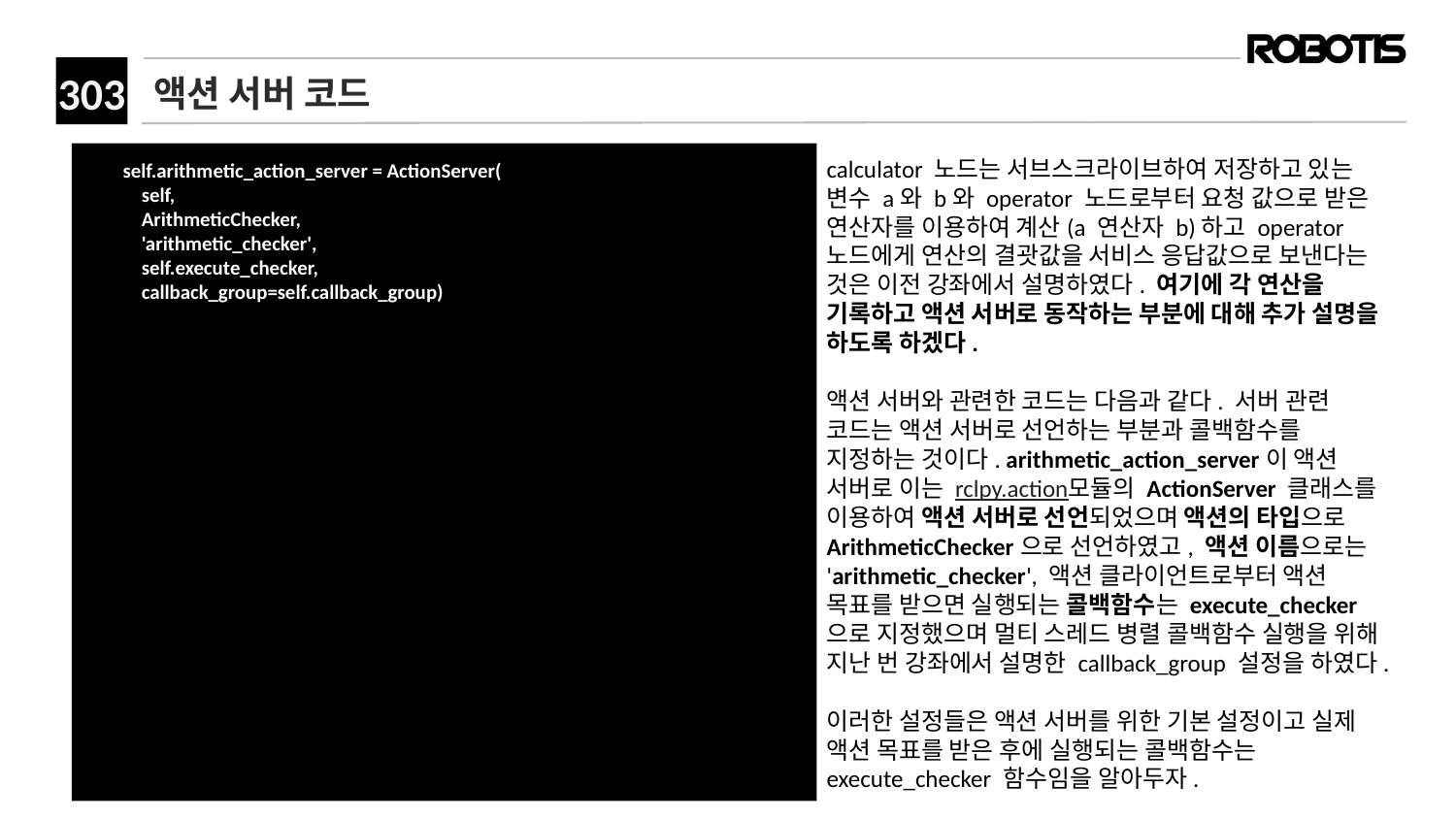

# 액션 서버 코드
        self.arithmetic_action_server = ActionServer(
            self,
            ArithmeticChecker,
            'arithmetic_checker',
            self.execute_checker,
            callback_group=self.callback_group)

calculator 노드는 서브스크라이브하여 저장하고 있는 변수 a와 b와 operator 노드로부터 요청 값으로 받은 연산자를 이용하여 계산(a 연산자 b)하고 operator 노드에게 연산의 결괏값을 서비스 응답값으로 보낸다는 것은 이전 강좌에서 설명하였다. 여기에 각 연산을 기록하고 액션 서버로 동작하는 부분에 대해 추가 설명을 하도록 하겠다.

액션 서버와 관련한 코드는 다음과 같다. 서버 관련 코드는 액션 서버로 선언하는 부분과 콜백함수를 지정하는 것이다. arithmetic_action_server이 액션 서버로 이는 rclpy.action모듈의 ActionServer 클래스를 이용하여 액션 서버로 선언되었으며 액션의 타입으로 ArithmeticChecker으로 선언하였고, 액션 이름으로는 'arithmetic_checker', 액션 클라이언트로부터 액션 목표를 받으면 실행되는 콜백함수는 execute_checker으로 지정했으며 멀티 스레드 병렬 콜백함수 실행을 위해 지난 번 강좌에서 설명한 callback_group 설정을 하였다.

이러한 설정들은 액션 서버를 위한 기본 설정이고 실제 액션 목표를 받은 후에 실행되는 콜백함수는 execute_checker 함수임을 알아두자.